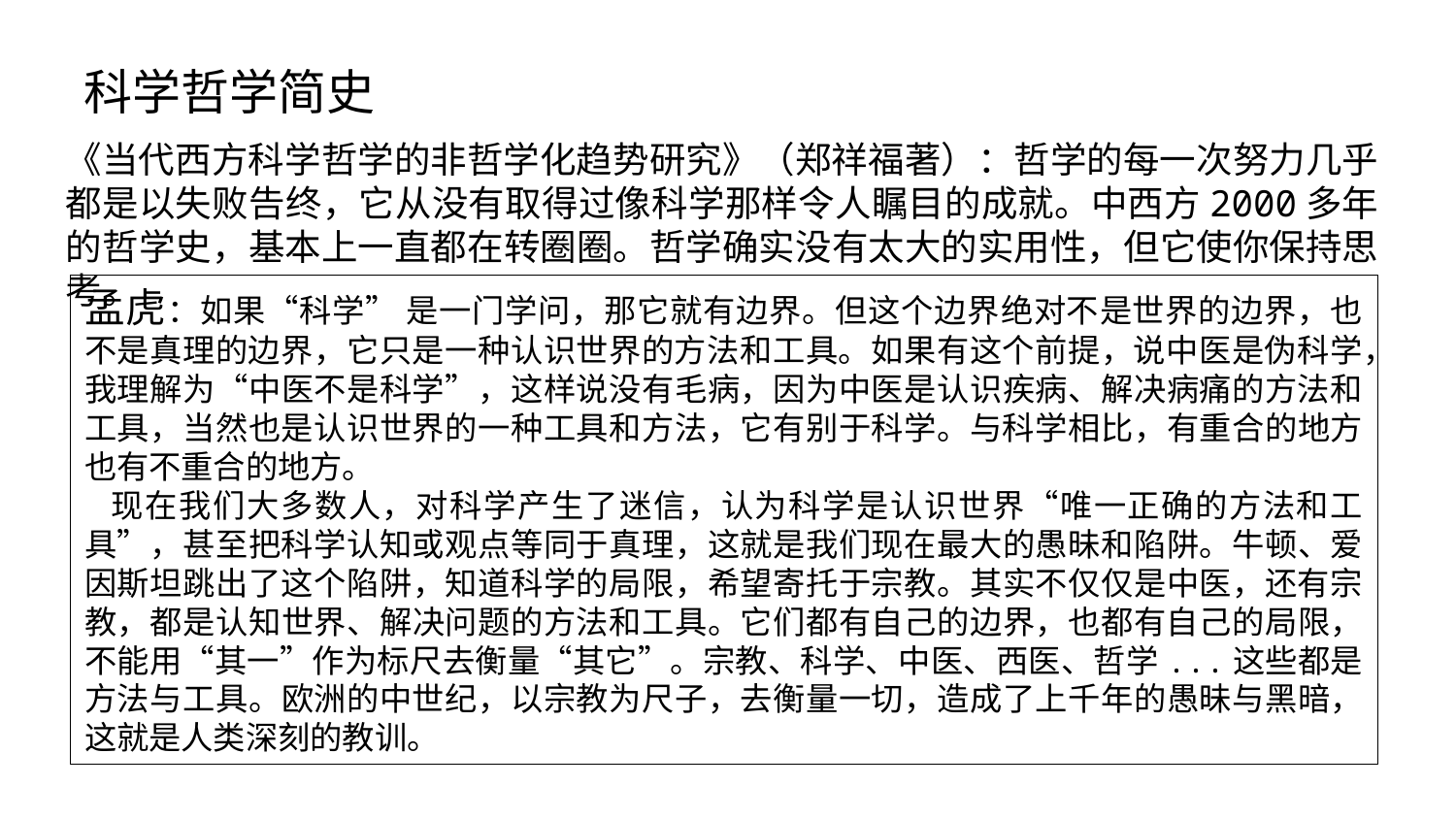

科学哲学简史
《当代西方科学哲学的非哲学化趋势研究》（郑祥福著）：哲学的每一次努力几乎都是以失败告终，它从没有取得过像科学那样令人瞩目的成就。中西方2000多年的哲学史，基本上一直都在转圈圈。哲学确实没有太大的实用性，但它使你保持思考。
孟虎：如果“科学” 是一门学问，那它就有边界。但这个边界绝对不是世界的边界，也不是真理的边界，它只是一种认识世界的方法和工具。如果有这个前提，说中医是伪科学，我理解为“中医不是科学”，这样说没有毛病，因为中医是认识疾病、解决病痛的方法和工具，当然也是认识世界的一种工具和方法，它有别于科学。与科学相比，有重合的地方也有不重合的地方。
  现在我们大多数人，对科学产生了迷信，认为科学是认识世界“唯一正确的方法和工具”，甚至把科学认知或观点等同于真理，这就是我们现在最大的愚昧和陷阱。牛顿、爱因斯坦跳出了这个陷阱，知道科学的局限，希望寄托于宗教。其实不仅仅是中医，还有宗教，都是认知世界、解决问题的方法和工具。它们都有自己的边界，也都有自己的局限，不能用“其一”作为标尺去衡量“其它”。宗教、科学、中医、西医、哲学...这些都是方法与工具。欧洲的中世纪，以宗教为尺子，去衡量一切，造成了上千年的愚昧与黑暗，这就是人类深刻的教训。